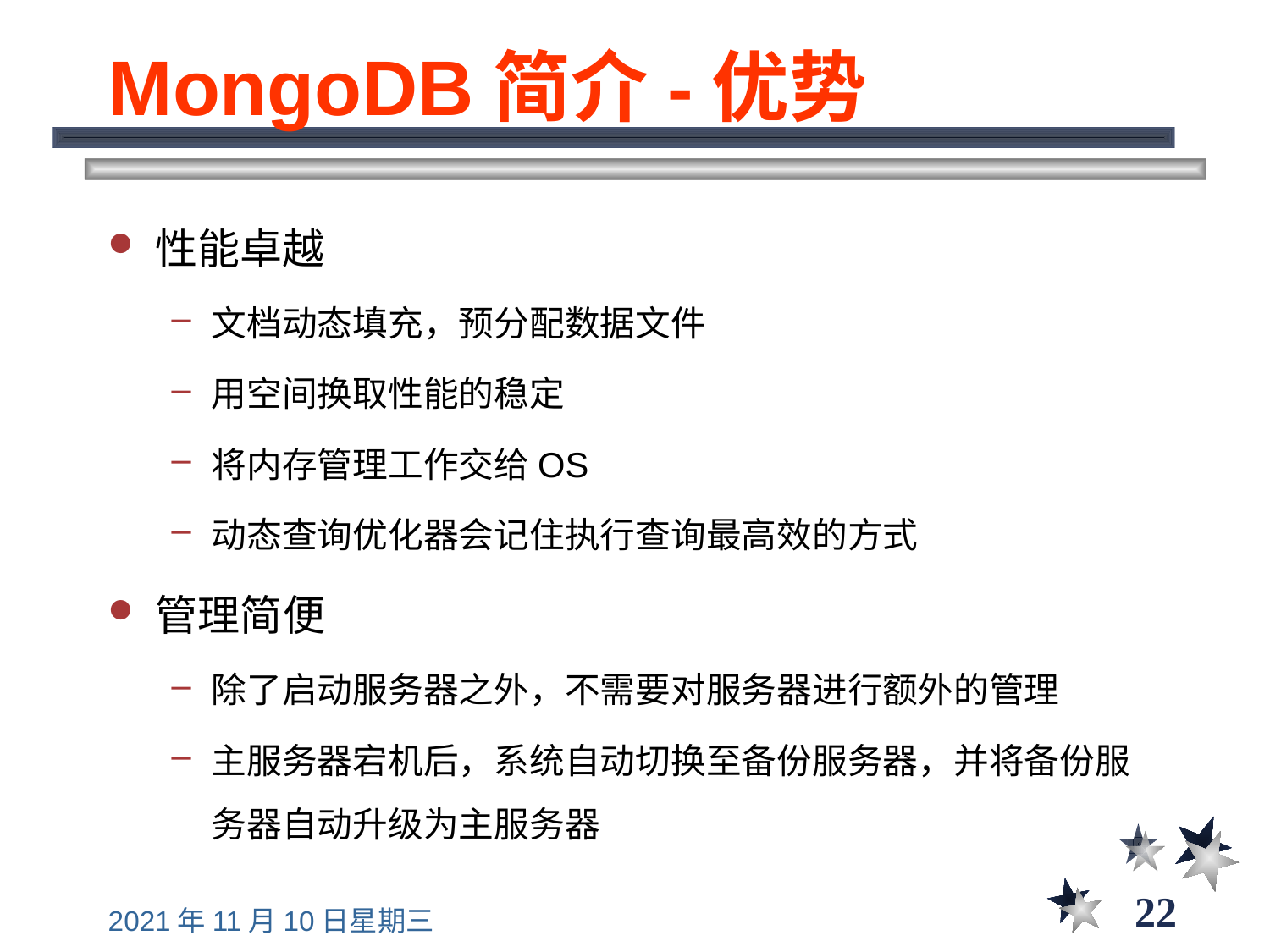

# MongoDB简介-优势
性能卓越
文档动态填充，预分配数据文件
用空间换取性能的稳定
将内存管理工作交给OS
动态查询优化器会记住执行查询最高效的方式
管理简便
除了启动服务器之外，不需要对服务器进行额外的管理
主服务器宕机后，系统自动切换至备份服务器，并将备份服务器自动升级为主服务器
22
2021年11月10日星期三